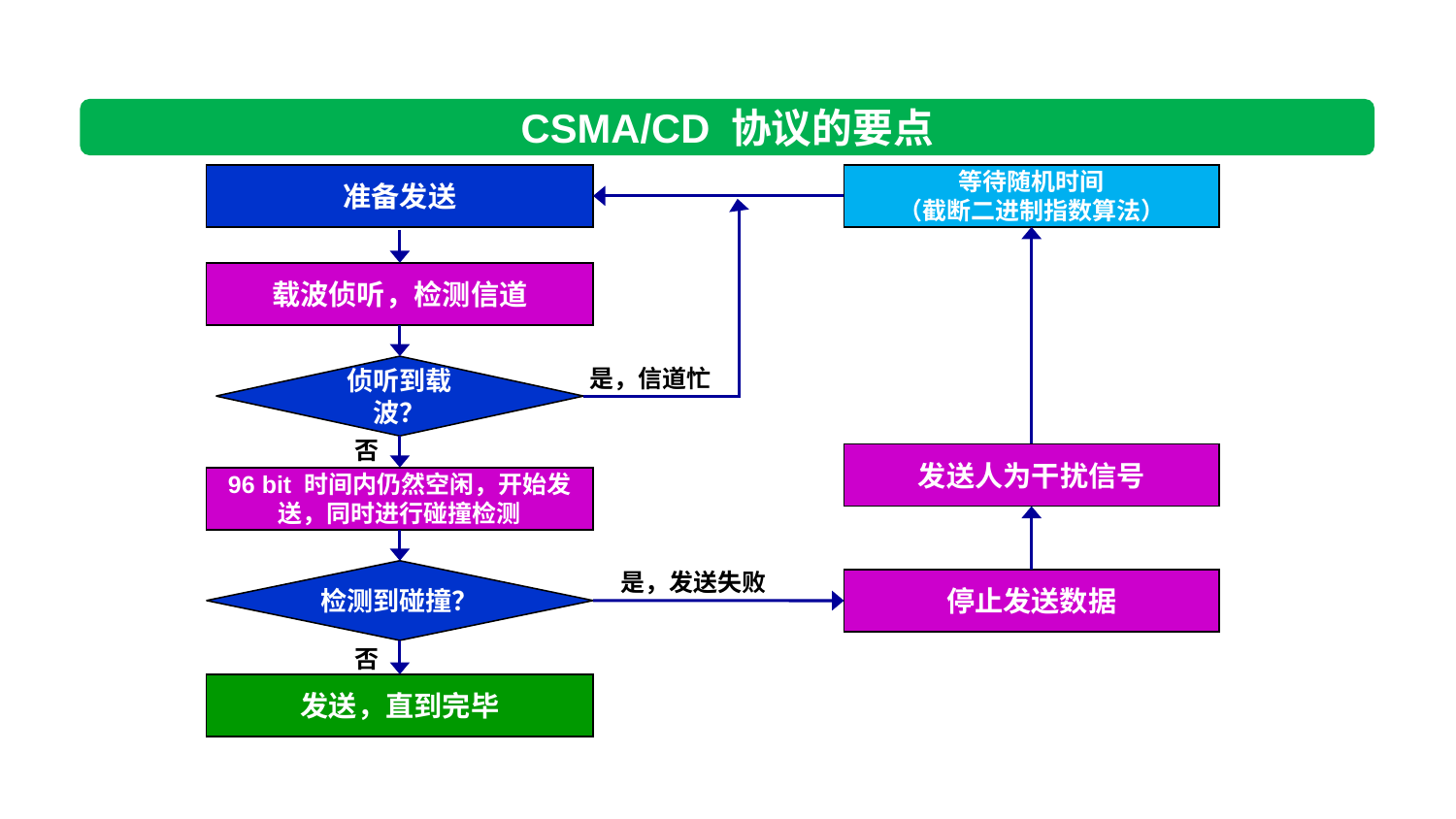

CSMA/CD 协议的要点

准备发送
等待随机时间
（截断二进制指数算法）
载波侦听，检测信道
是，信道忙
侦听到载波？
否
发送人为干扰信号
96 bit 时间内仍然空闲，开始发送，同时进行碰撞检测
是，发送失败
检测到碰撞？
停止发送数据
否
发送，直到完毕